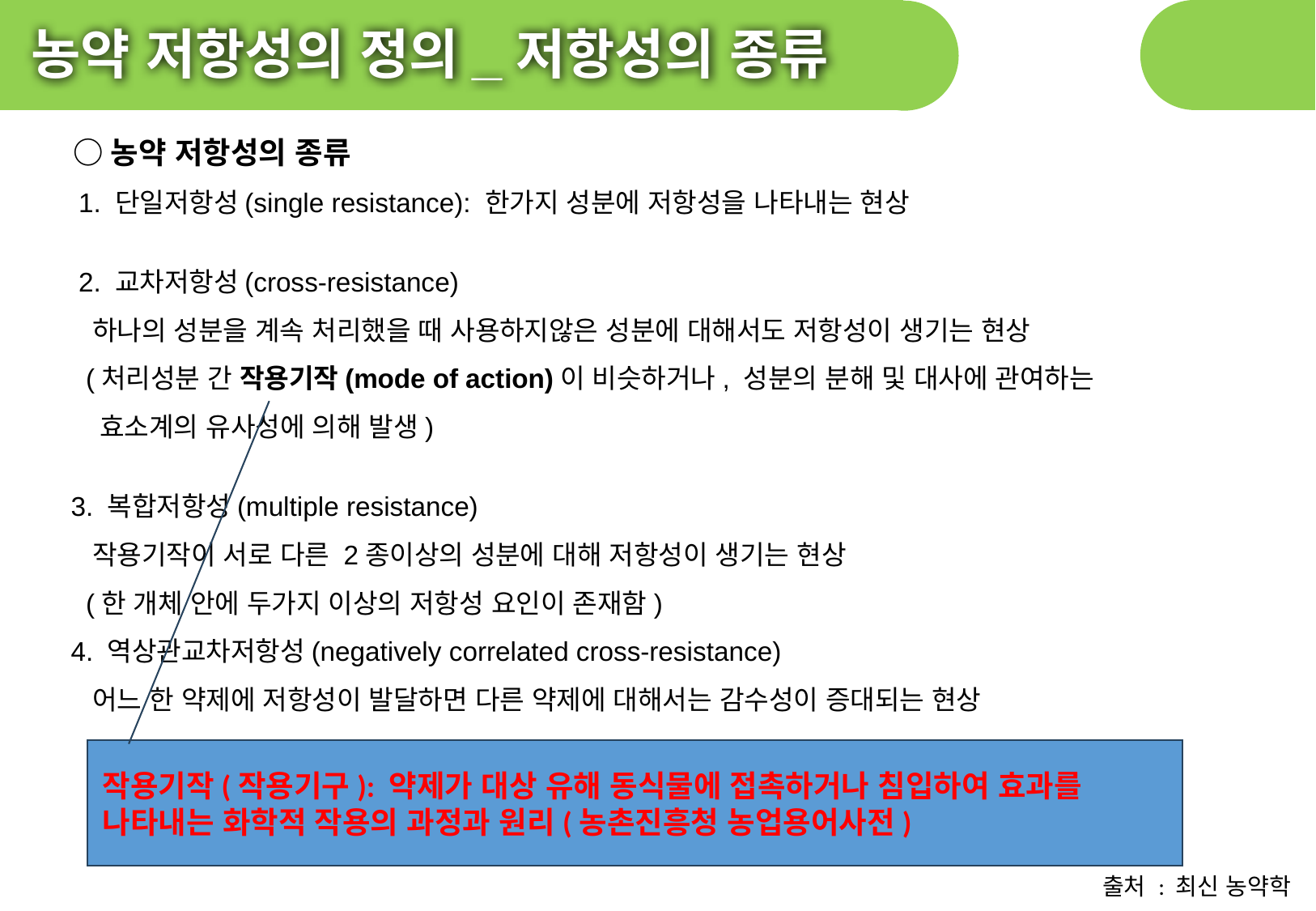

농약 저항성의 정의_저항성의 종류

  ○농약 저항성의 종류
   1. 단일저항성(single resistance): 한가지 성분에 저항성을 나타내는 현상

   2. 교차저항성(cross-resistance)
    하나의 성분을 계속 처리했을 때 사용하지않은 성분에 대해서도 저항성이 생기는 현상
    (처리성분 간 작용기작(mode of action)이 비슷하거나, 성분의 분해 및 대사에 관여하는
     효소계의 유사성에 의해 발생)

  3. 복합저항성(multiple resistance)
    작용기작이 서로 다른 2종이상의 성분에 대해 저항성이 생기는 현상
    (한 개체 안에 두가지 이상의 저항성 요인이 존재함)
  4. 역상관교차저항성(negatively correlated cross-resistance)
    어느 한 약제에 저항성이 발달하면 다른 약제에 대해서는 감수성이 증대되는 현상

작용기작(작용기구): 약제가 대상 유해 동식물에 접촉하거나 침입하여 효과를 나타내는 화학적 작용의 과정과 원리(농촌진흥청 농업용어사전)
출처 : 최신 농약학